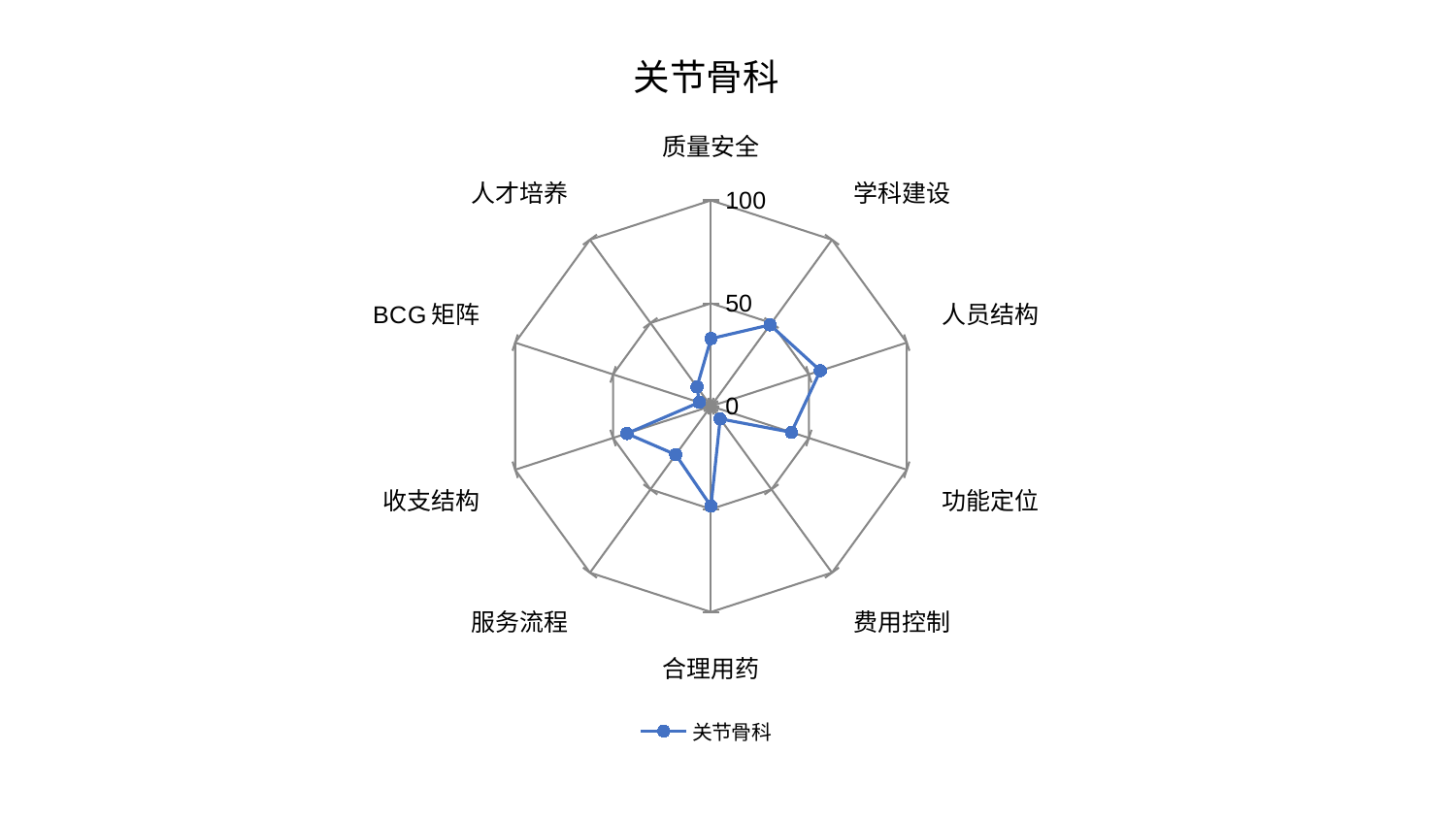

### Chart: 关节骨科

| Category | 关节骨科 |
|---|---|
| 质量安全 | 32.83847181426391 |
| 学科建设 | 48.85666142851578 |
| 人员结构 | 55.86446162323718 |
| 功能定位 | 41.08937394944316 |
| 费用控制 | 7.6145196896804475 |
| 合理用药 | 48.593237452235485 |
| 服务流程 | 29.146493013900745 |
| 收支结构 | 42.98663451443033 |
| BCG矩阵 | 5.967079233139667 |
| 人才培养 | 11.567813337064436 |
124